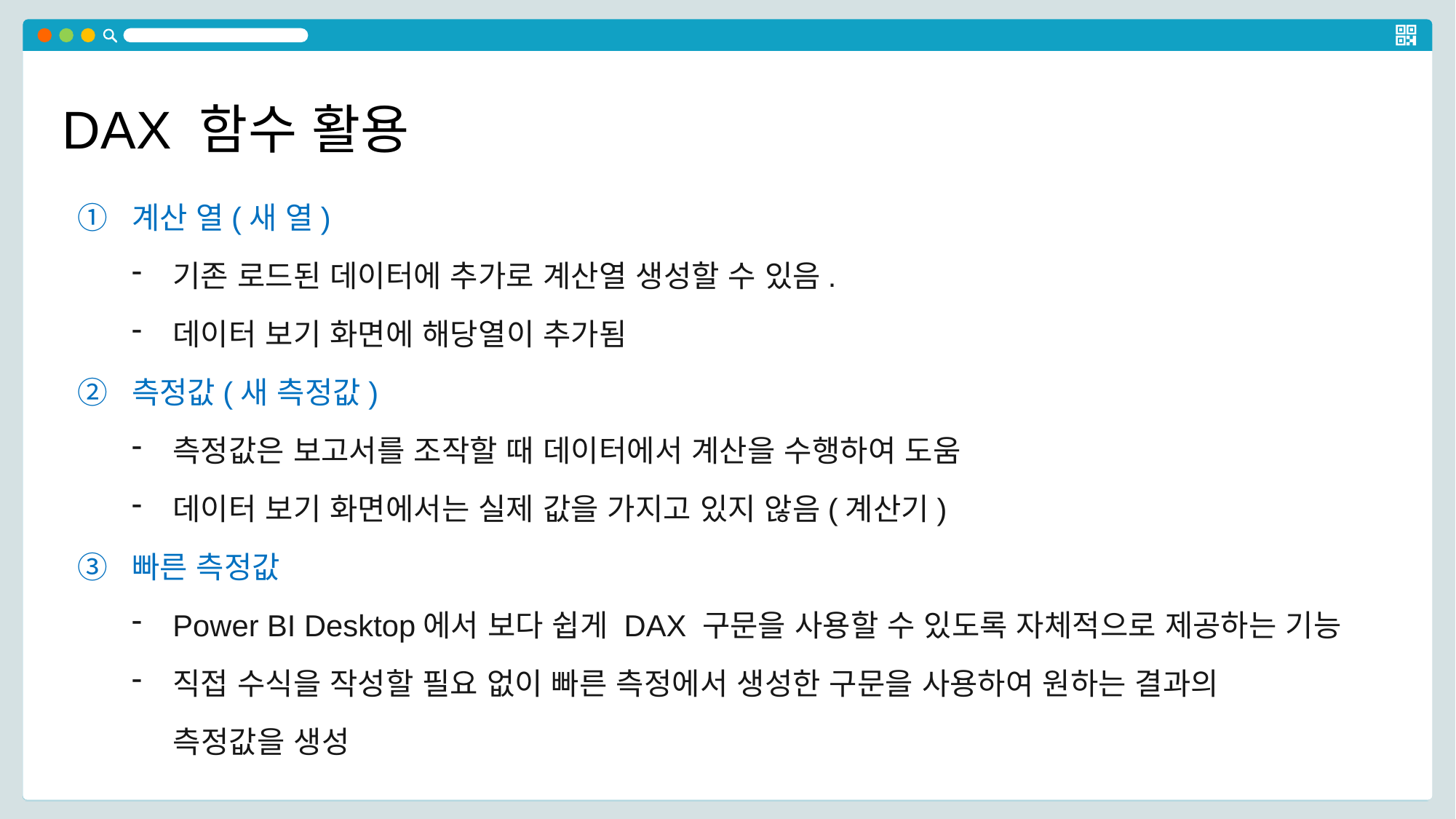

DAX 함수 활용
계산 열(새 열)
기존 로드된 데이터에 추가로 계산열 생성할 수 있음.
데이터 보기 화면에 해당열이 추가됨
측정값(새 측정값)
측정값은 보고서를 조작할 때 데이터에서 계산을 수행하여 도움
데이터 보기 화면에서는 실제 값을 가지고 있지 않음(계산기)
빠른 측정값
Power BI Desktop에서 보다 쉽게 DAX 구문을 사용할 수 있도록 자체적으로 제공하는 기능
직접 수식을 작성할 필요 없이 빠른 측정에서 생성한 구문을 사용하여 원하는 결과의
    측정값을 생성